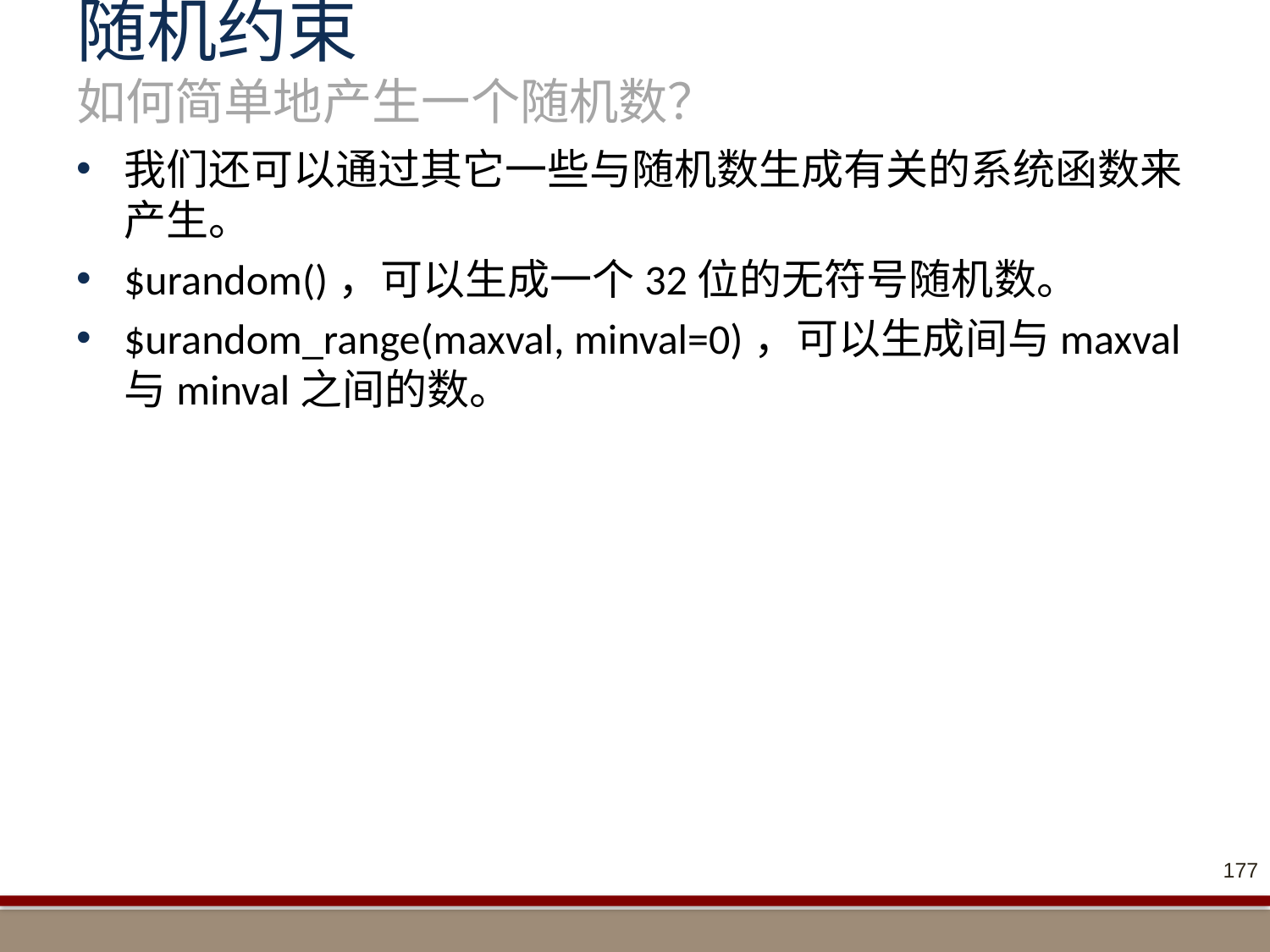

# 随机约束 如何简单地产生一个随机数？
我们还可以通过其它一些与随机数生成有关的系统函数来产生。
$urandom()，可以生成一个32位的无符号随机数。
$urandom_range(maxval, minval=0)，可以生成间与maxval与minval之间的数。

177